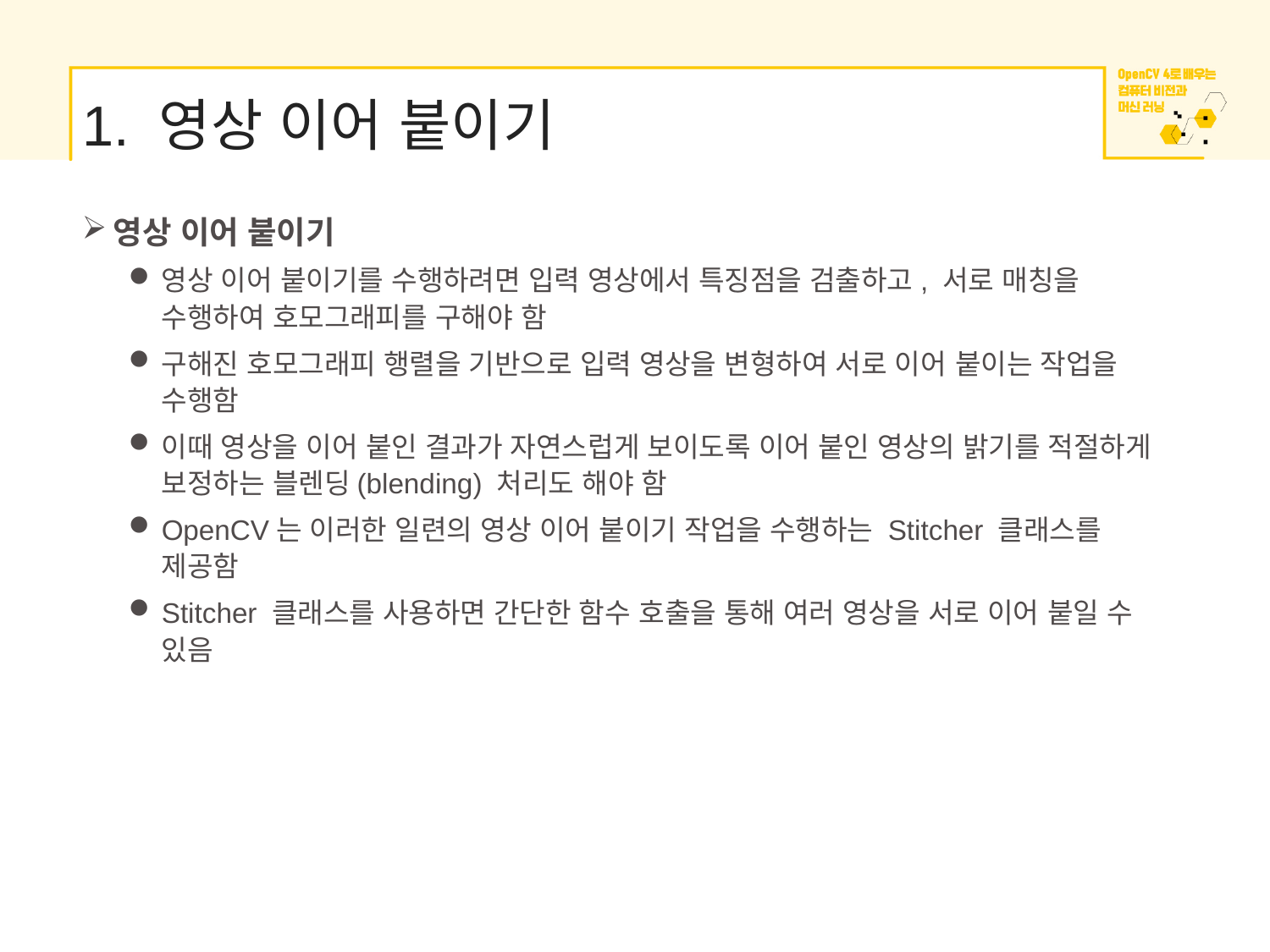

# 1. 영상 이어 붙이기
영상 이어 붙이기
영상 이어 붙이기를 수행하려면 입력 영상에서 특징점을 검출하고, 서로 매칭을 수행하여 호모그래피를 구해야 함
구해진 호모그래피 행렬을 기반으로 입력 영상을 변형하여 서로 이어 붙이는 작업을 수행함
이때 영상을 이어 붙인 결과가 자연스럽게 보이도록 이어 붙인 영상의 밝기를 적절하게 보정하는 블렌딩(blending) 처리도 해야 함
OpenCV는 이러한 일련의 영상 이어 붙이기 작업을 수행하는 Stitcher 클래스를 제공함
Stitcher 클래스를 사용하면 간단한 함수 호출을 통해 여러 영상을 서로 이어 붙일 수 있음